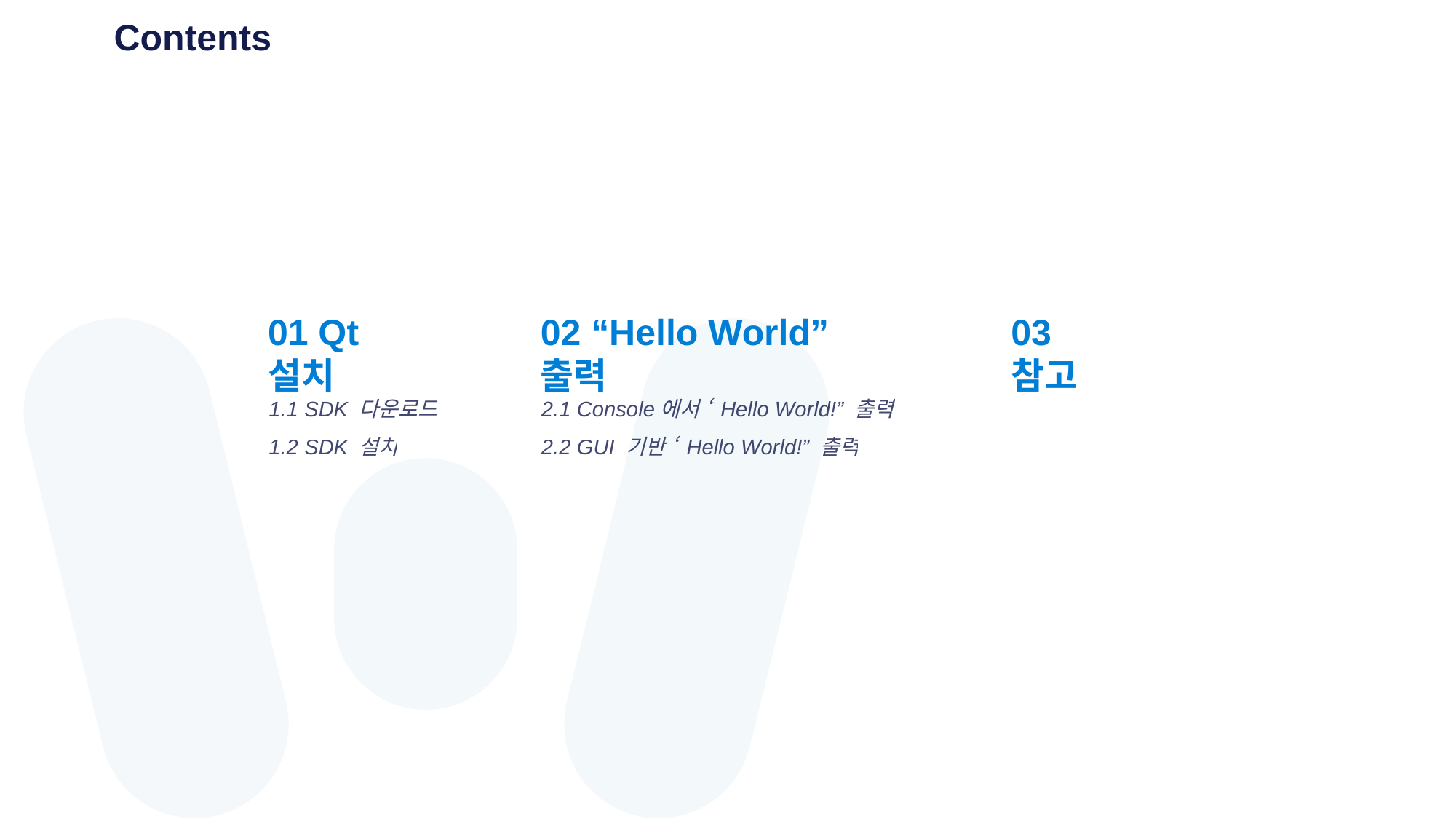

Contents
01 Qt 설치
02 “Hello World” 출력
03 참고
1.1 SDK 다운로드
1.2 SDK 설치
2.1 Console에서 “Hello World!” 출력
2.2 GUI 기반 “Hello World!” 출력